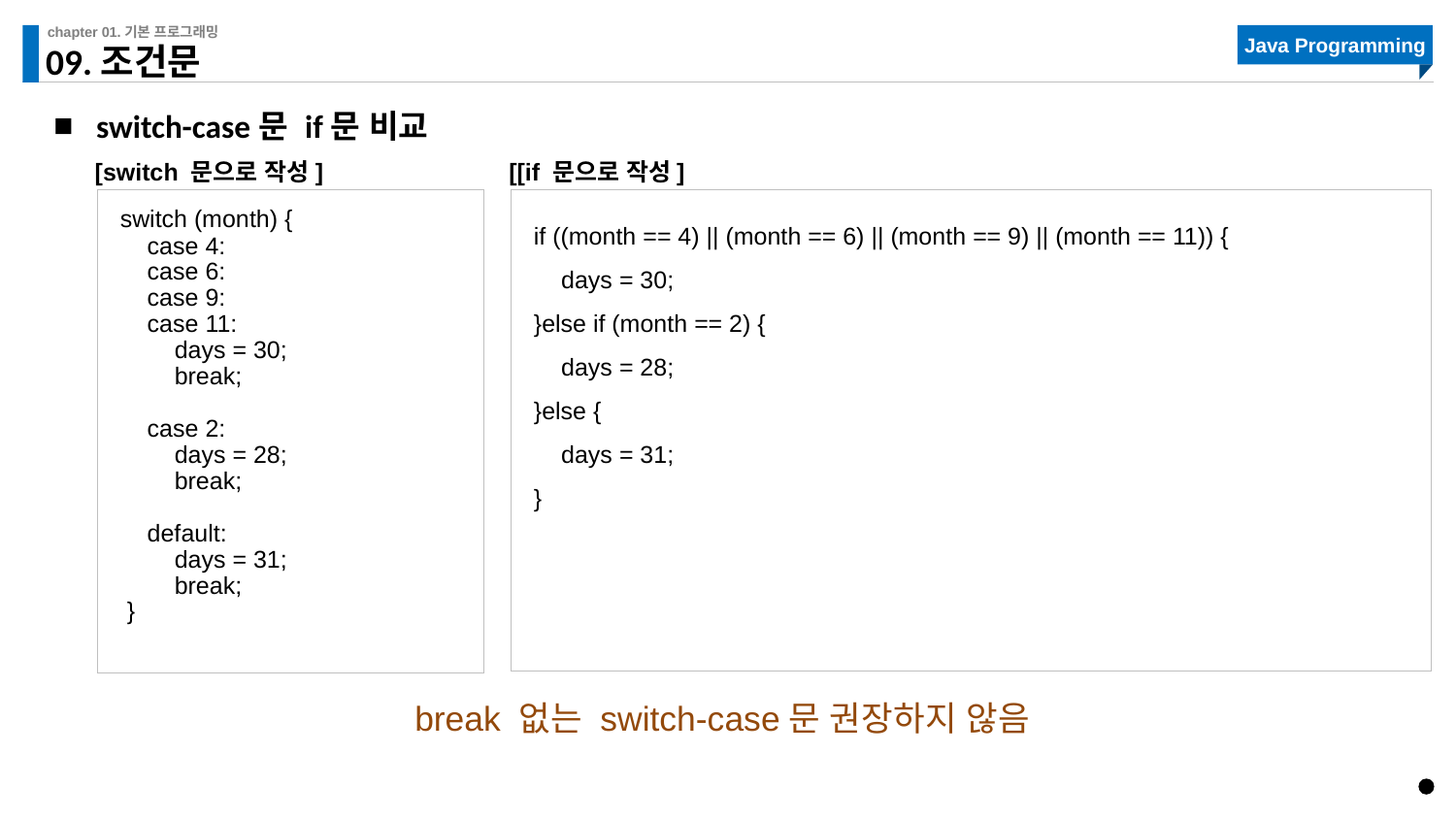

# 09.조건문
switch-case문 if문 비교
[switch 문으로 작성]
[[if 문으로 작성]
if ((month == 4) || (month == 6) || (month == 9) || (month == 11)) {
    days = 30;
}else if (month == 2) {
    days = 28;
}else {
    days = 31;
}
switch (month) {
    case 4:
    case 6:
    case 9:
    case 11:
        days = 30;
        break;

    case 2:
        days = 28;
        break;

    default:
        days = 31;
        break;
 }

break 없는 switch-case문 권장하지 않음